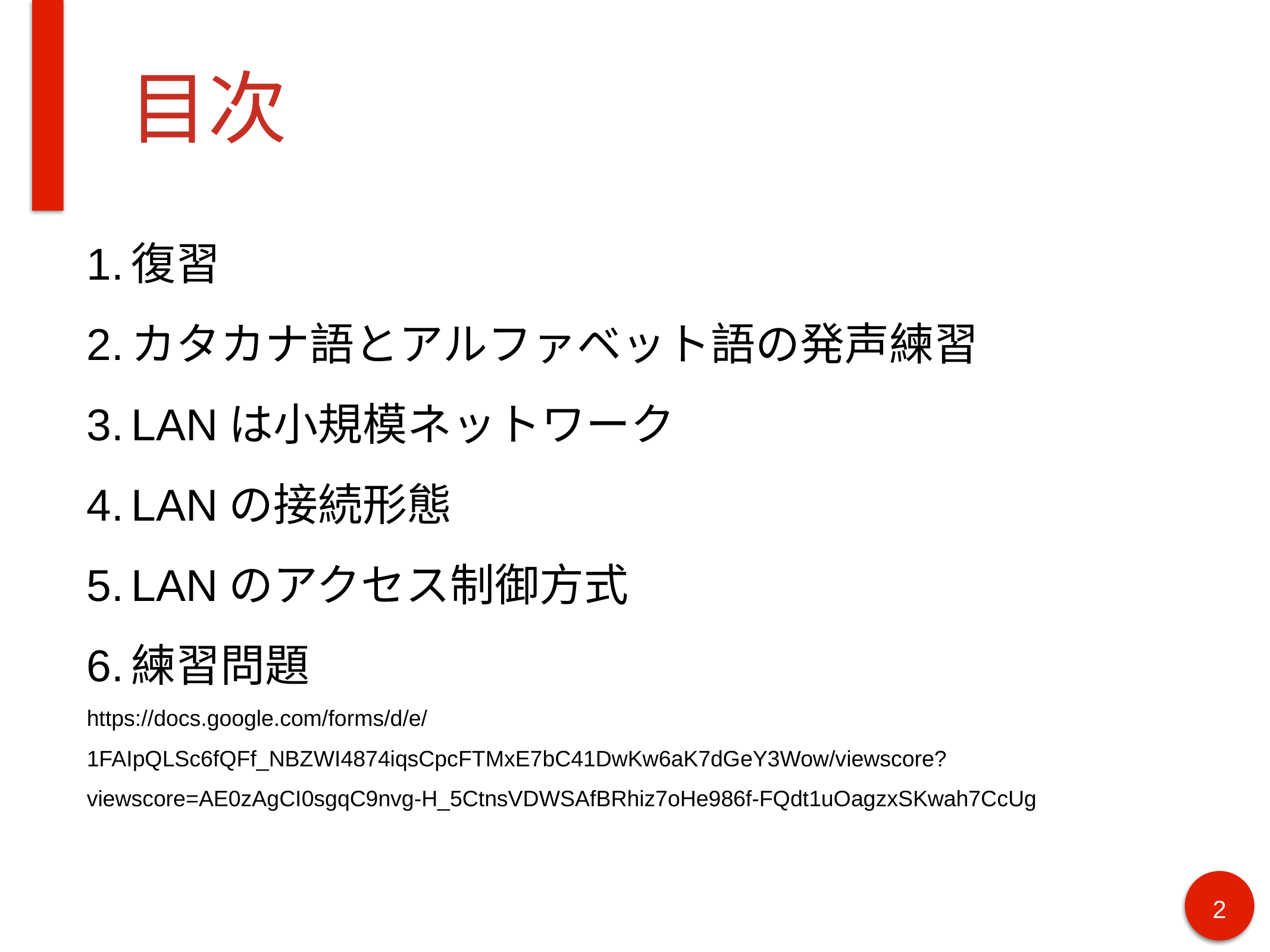

# 目次
復習
カタカナ語とアルファベット語の発声練習
LANは小規模ネットワーク
LANの接続形態
LANのアクセス制御方式
練習問題
https://docs.google.com/forms/d/e/1FAIpQLSc6fQFf_NBZWI4874iqsCpcFTMxE7bC41DwKw6aK7dGeY3Wow/viewscore?viewscore=AE0zAgCI0sgqC9nvg-H_5CtnsVDWSAfBRhiz7oHe986f-FQdt1uOagzxSKwah7CcUg

2